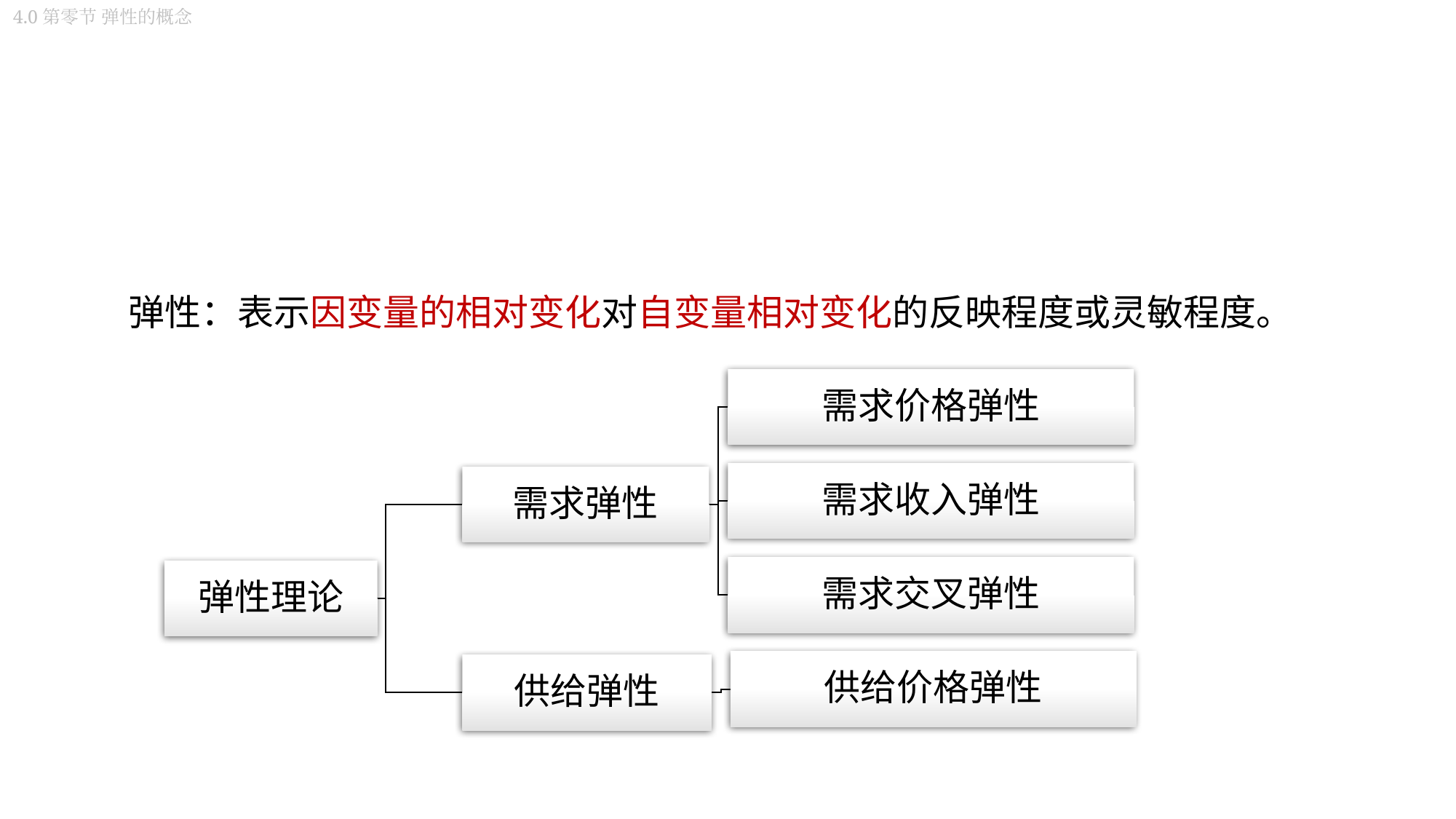

4.0第零节 弹性的概念
弹性：表示因变量的相对变化对自变量相对变化的反映程度或灵敏程度。

弹性理论
需求弹性
需求价格弹性
需求收入弹性
需求交叉弹性
供给弹性
供给价格弹性